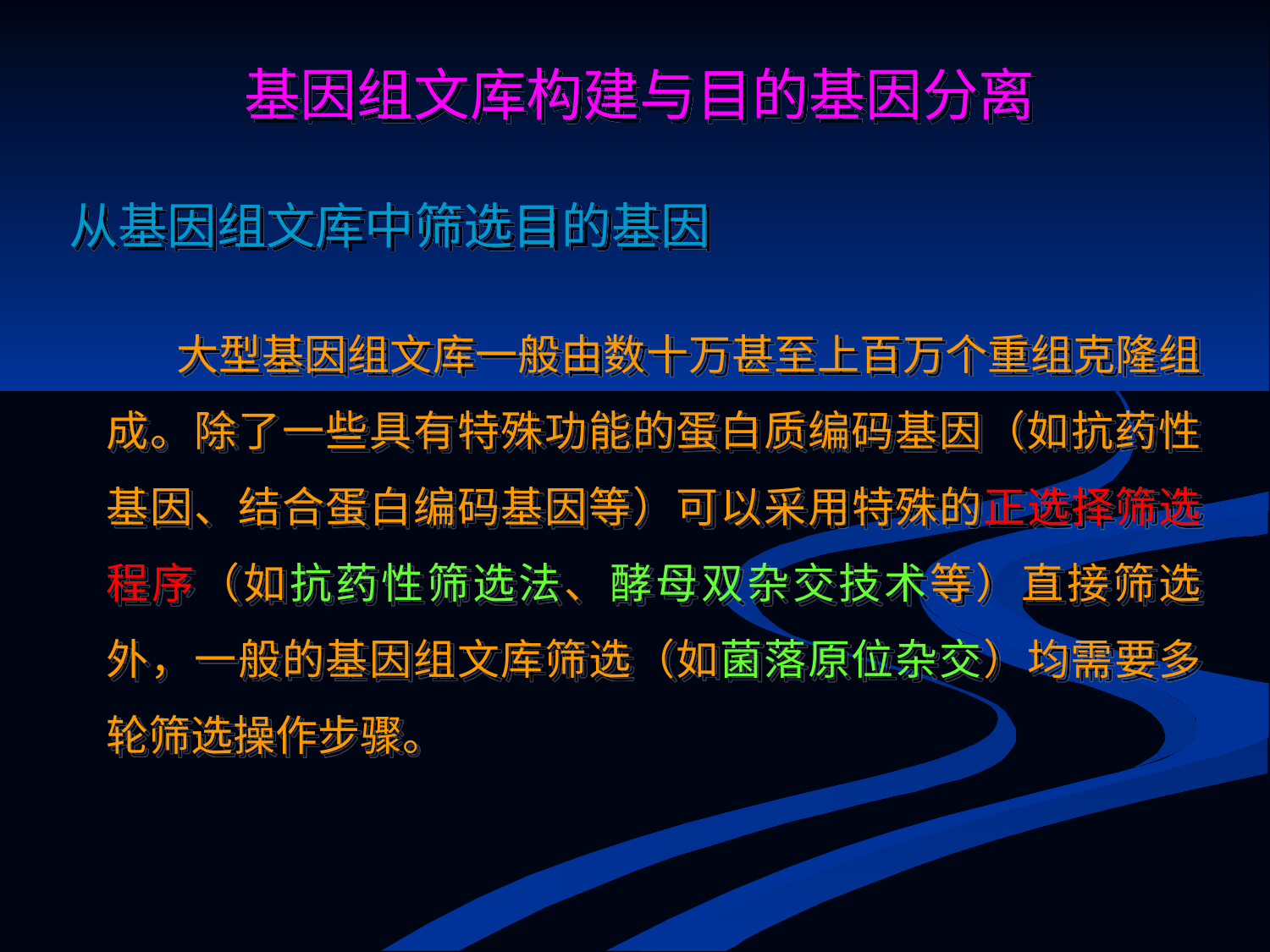

基因组文库构建与目的基因分离
从基因组文库中筛选目的基因
      大型基因组文库一般由数十万甚至上百万个重组克隆组成。除了一些具有特殊功能的蛋白质编码基因（如抗药性基因、结合蛋白编码基因等）可以采用特殊的正选择筛选程序（如抗药性筛选法、酵母双杂交技术等）直接筛选外，一般的基因组文库筛选（如菌落原位杂交）均需要多轮筛选操作步骤。